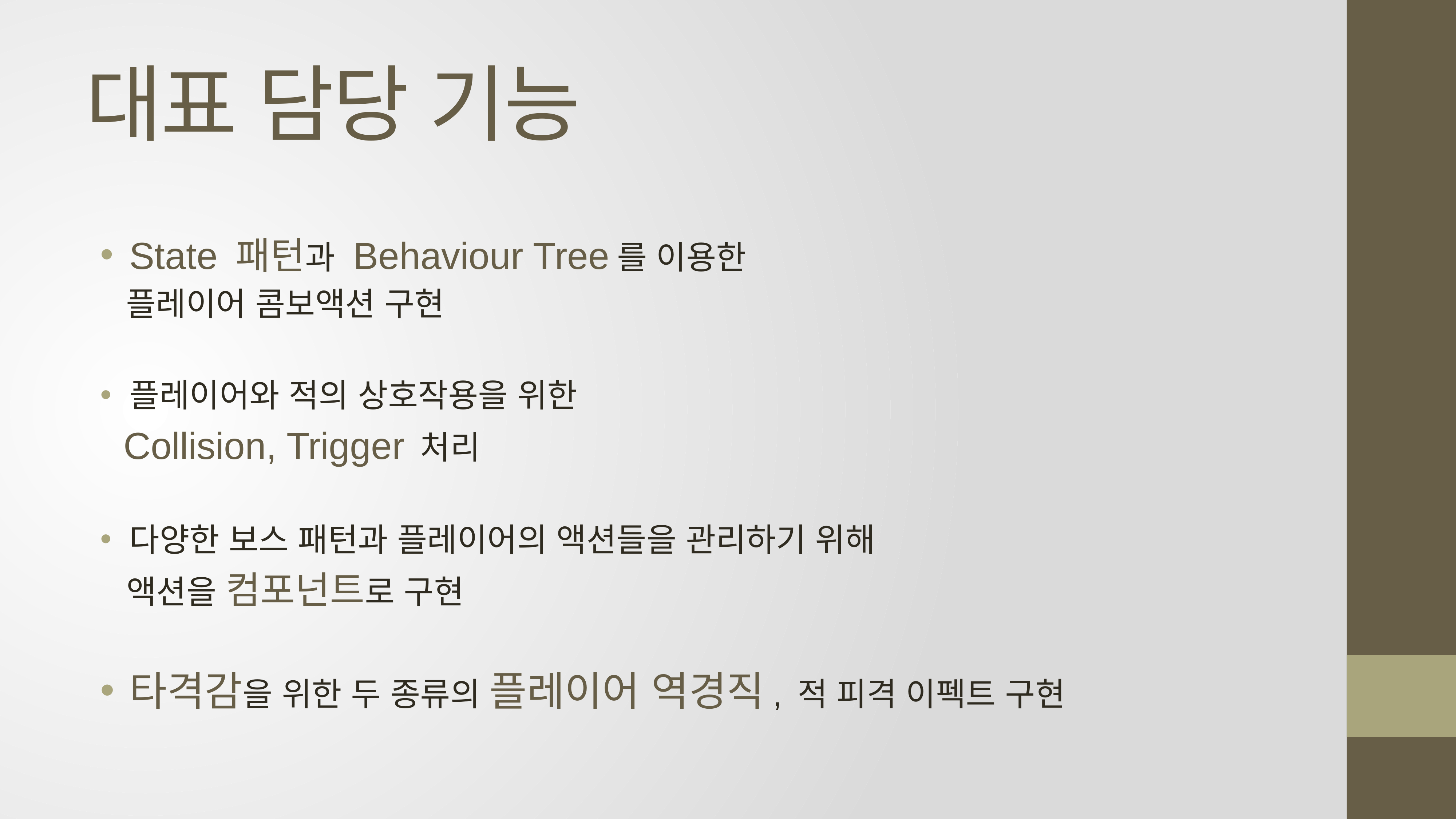

# 대표 담당 기능
State 패턴과 Behaviour Tree를 이용한
   플레이어 콤보액션 구현

플레이어와 적의 상호작용을 위한
   Collision, Trigger 처리

다양한 보스 패턴과 플레이어의 액션들을 관리하기 위해
   액션을 컴포넌트로 구현

타격감을 위한 두 종류의 플레이어 역경직, 적 피격 이펙트 구현